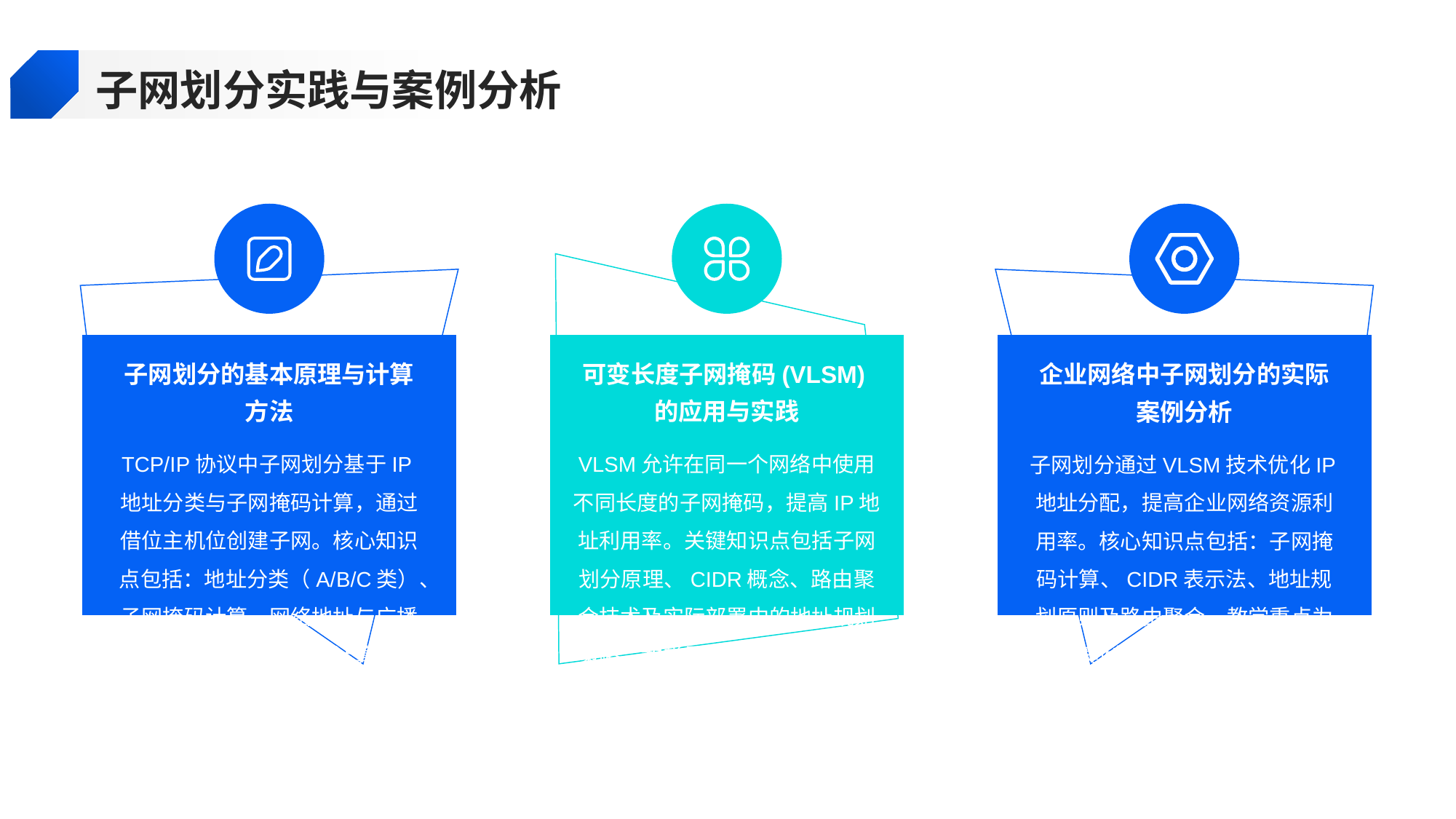

子网划分实践与案例分析

子网划分的基本原理与计算方法
可变长度子网掩码(VLSM)的应用与实践
企业网络中子网划分的实际案例分析
TCP/IP协议中子网划分基于IP地址分类与子网掩码计算，通过借位主机位创建子网。核心知识点包括：地址分类（A/B/C类）、子网掩码计算、网络地址与广播地址确定、可用主机数计算。需掌握二进制转换及子网划分步骤。
VLSM允许在同一个网络中使用不同长度的子网掩码，提高IP地址利用率。关键知识点包括子网划分原理、CIDR概念、路由聚合技术及实际部署中的地址规划策略。教学需结合实例演示子网计算与路由配置。
子网划分通过VLSM技术优化IP地址分配，提高企业网络资源利用率。核心知识点包括：子网掩码计算、CIDR表示法、地址规划原则及路由聚合。教学重点为实践案例演示与子网划分步骤解析。